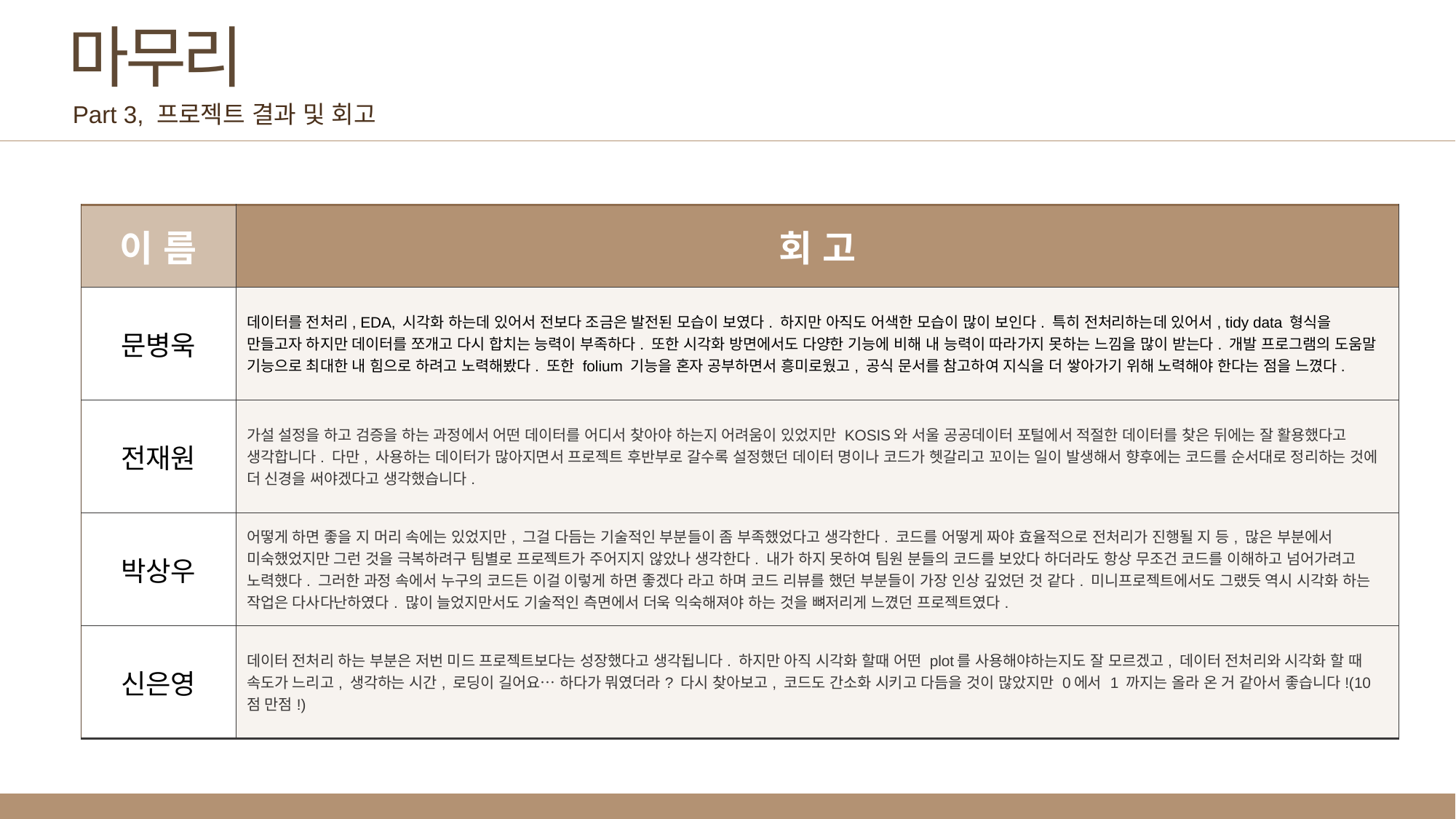

마무리
Part 3, 프로젝트 결과 및 회고
| 이 름 | 회 고 |
| --- | --- |
| 문병욱 | 데이터를 전처리, EDA, 시각화 하는데 있어서 전보다 조금은 발전된 모습이 보였다. 하지만 아직도 어색한 모습이 많이 보인다. 특히 전처리하는데 있어서, tidy data 형식을 만들고자 하지만 데이터를 쪼개고 다시 합치는 능력이 부족하다. 또한 시각화 방면에서도 다양한 기능에 비해 내 능력이 따라가지 못하는 느낌을 많이 받는다. 개발 프로그램의 도움말 기능으로 최대한 내 힘으로 하려고 노력해봤다. 또한 folium 기능을 혼자 공부하면서 흥미로웠고, 공식 문서를 참고하여 지식을 더 쌓아가기 위해 노력해야 한다는 점을 느꼈다. |
| 전재원 | 가설 설정을 하고 검증을 하는 과정에서 어떤 데이터를 어디서 찾아야 하는지 어려움이 있었지만 KOSIS와 서울 공공데이터 포털에서 적절한 데이터를 찾은 뒤에는 잘 활용했다고 생각합니다. 다만, 사용하는 데이터가 많아지면서 프로젝트 후반부로 갈수록 설정했던 데이터 명이나 코드가 헷갈리고 꼬이는 일이 발생해서 향후에는 코드를 순서대로 정리하는 것에 더 신경을 써야겠다고 생각했습니다. |
| 박상우 | 어떻게 하면 좋을 지 머리 속에는 있었지만, 그걸 다듬는 기술적인 부분들이 좀 부족했었다고 생각한다. 코드를 어떻게 짜야 효율적으로 전처리가 진행될 지 등, 많은 부분에서 미숙했었지만 그런 것을 극복하려구 팀별로 프로젝트가 주어지지 않았나 생각한다. 내가 하지 못하여 팀원 분들의 코드를 보았다 하더라도 항상 무조건 코드를 이해하고 넘어가려고 노력했다. 그러한 과정 속에서 누구의 코드든 이걸 이렇게 하면 좋겠다 라고 하며 코드 리뷰를 했던 부분들이 가장 인상 깊었던 것 같다. 미니프로젝트에서도 그랬듯 역시 시각화 하는 작업은 다사다난하였다. 많이 늘었지만서도 기술적인 측면에서 더욱 익숙해져야 하는 것을 뼈저리게 느꼈던 프로젝트였다. |
| 신은영 | 데이터 전처리 하는 부분은 저번 미드 프로젝트보다는 성장했다고 생각됩니다. 하지만 아직 시각화 할때 어떤 plot를 사용해야하는지도 잘 모르겠고, 데이터 전처리와 시각화 할 때 속도가 느리고, 생각하는 시간, 로딩이 길어요… 하다가 뭐였더라? 다시 찾아보고, 코드도 간소화 시키고 다듬을 것이 많았지만 0에서 1 까지는 올라 온 거 같아서 좋습니다!(10점 만점!) |